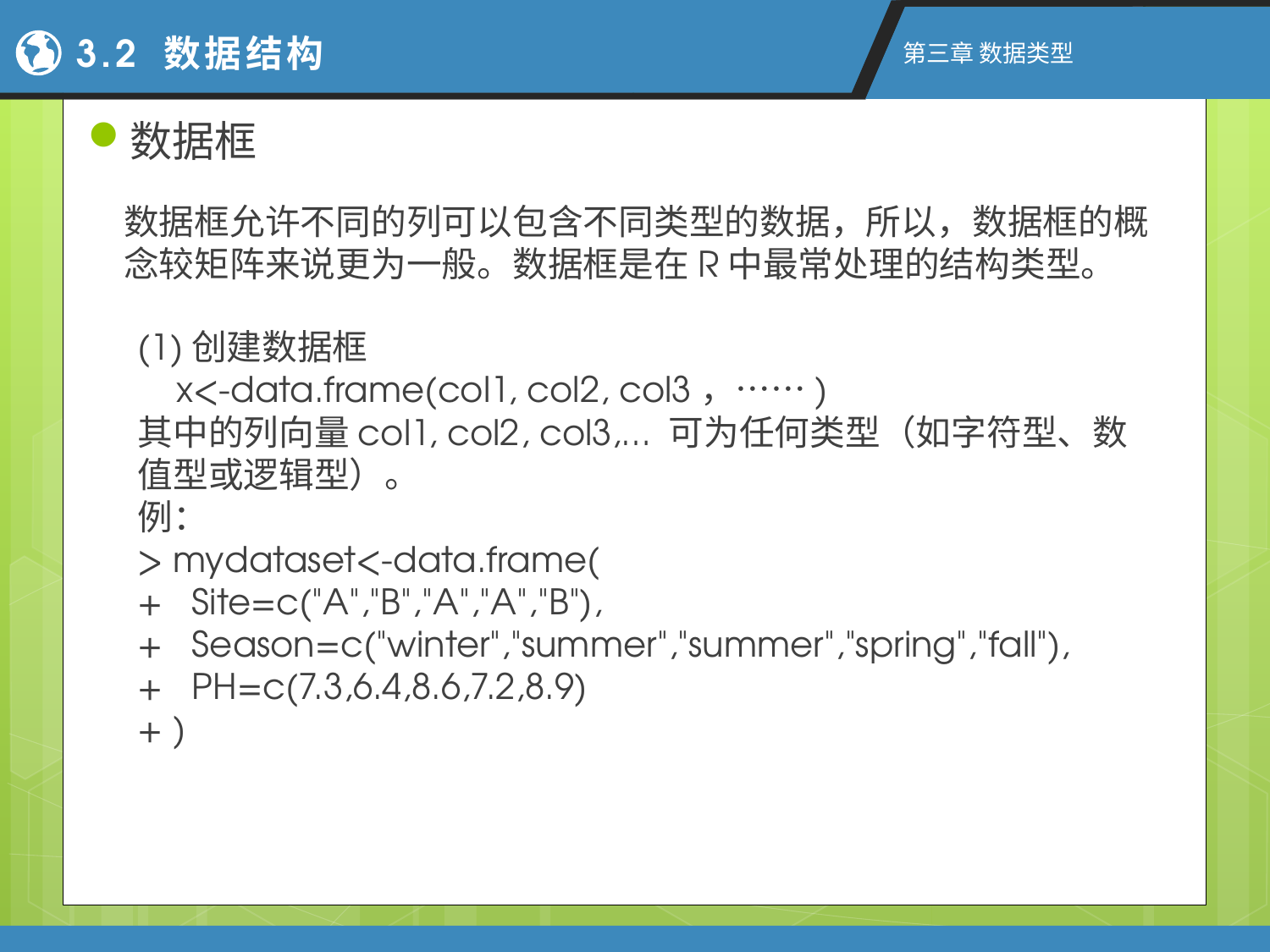

2.1新手上路
3.2 数据结构

第二章 R语言入门
第三章 数据类型
数据框
数据框允许不同的列可以包含不同类型的数据，所以，数据框的概念较矩阵来说更为一般。数据框是在R中最常处理的结构类型。

(1)创建数据框
    x<-data.frame(col1, col2, col3，……)
其中的列向量col1, col2, col3,… 可为任何类型（如字符型、数值型或逻辑型）。
例：
> mydataset<-data.frame(
+   Site=c("A","B","A","A","B"),
+   Season=c("winter","summer","summer","spring","fall"),
+   PH=c(7.3,6.4,8.6,7.2,8.9)
+ )